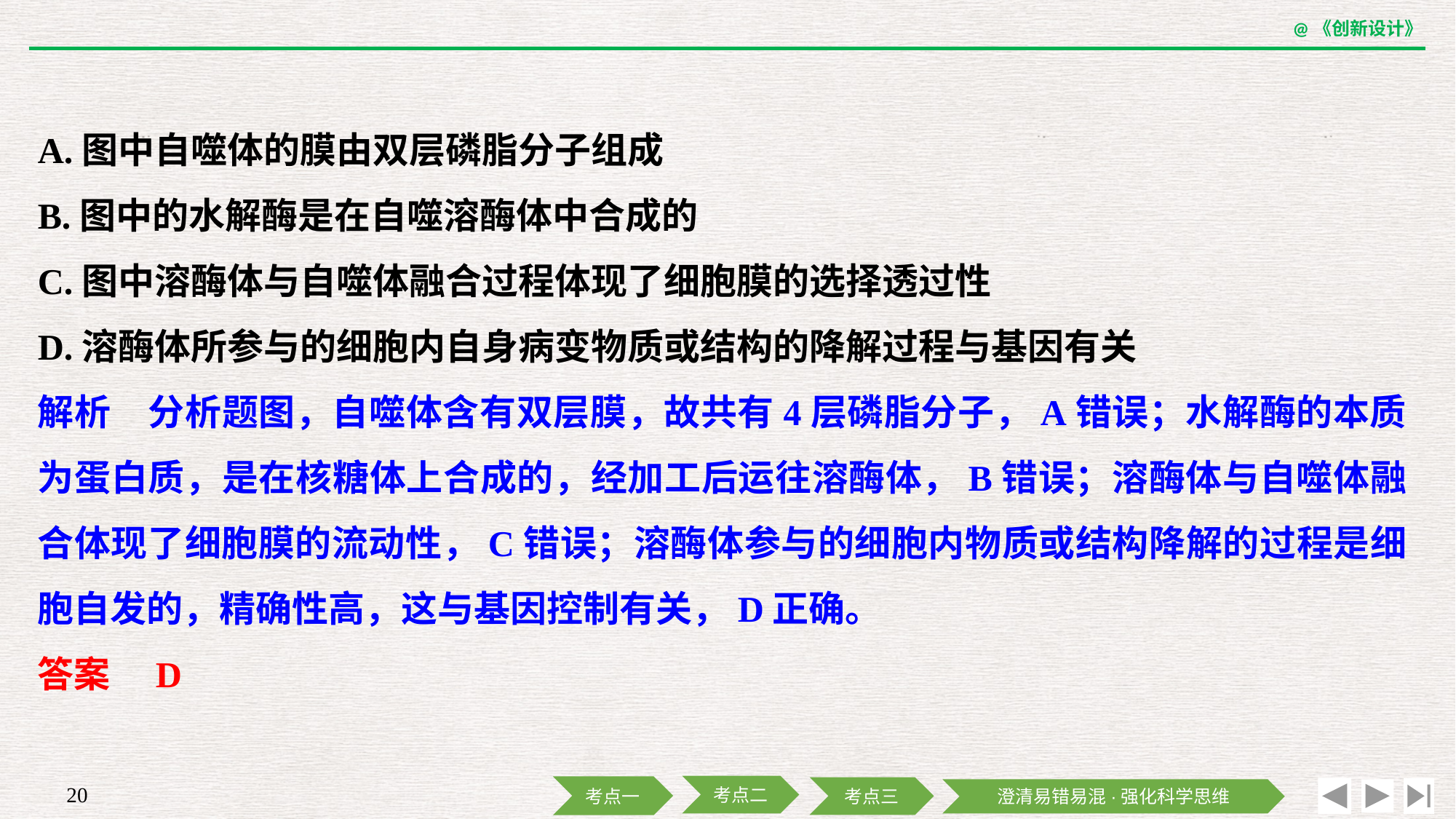

A.图中自噬体的膜由双层磷脂分子组成
B.图中的水解酶是在自噬溶酶体中合成的
C.图中溶酶体与自噬体融合过程体现了细胞膜的选择透过性
D.溶酶体所参与的细胞内自身病变物质或结构的降解过程与基因有关
解析　分析题图，自噬体含有双层膜，故共有4层磷脂分子，A错误；水解酶的本质为蛋白质，是在核糖体上合成的，经加工后运往溶酶体，B错误；溶酶体与自噬体融合体现了细胞膜的流动性，C错误；溶酶体参与的细胞内物质或结构降解的过程是细胞自发的，精确性高，这与基因控制有关，D正确。
答案　D